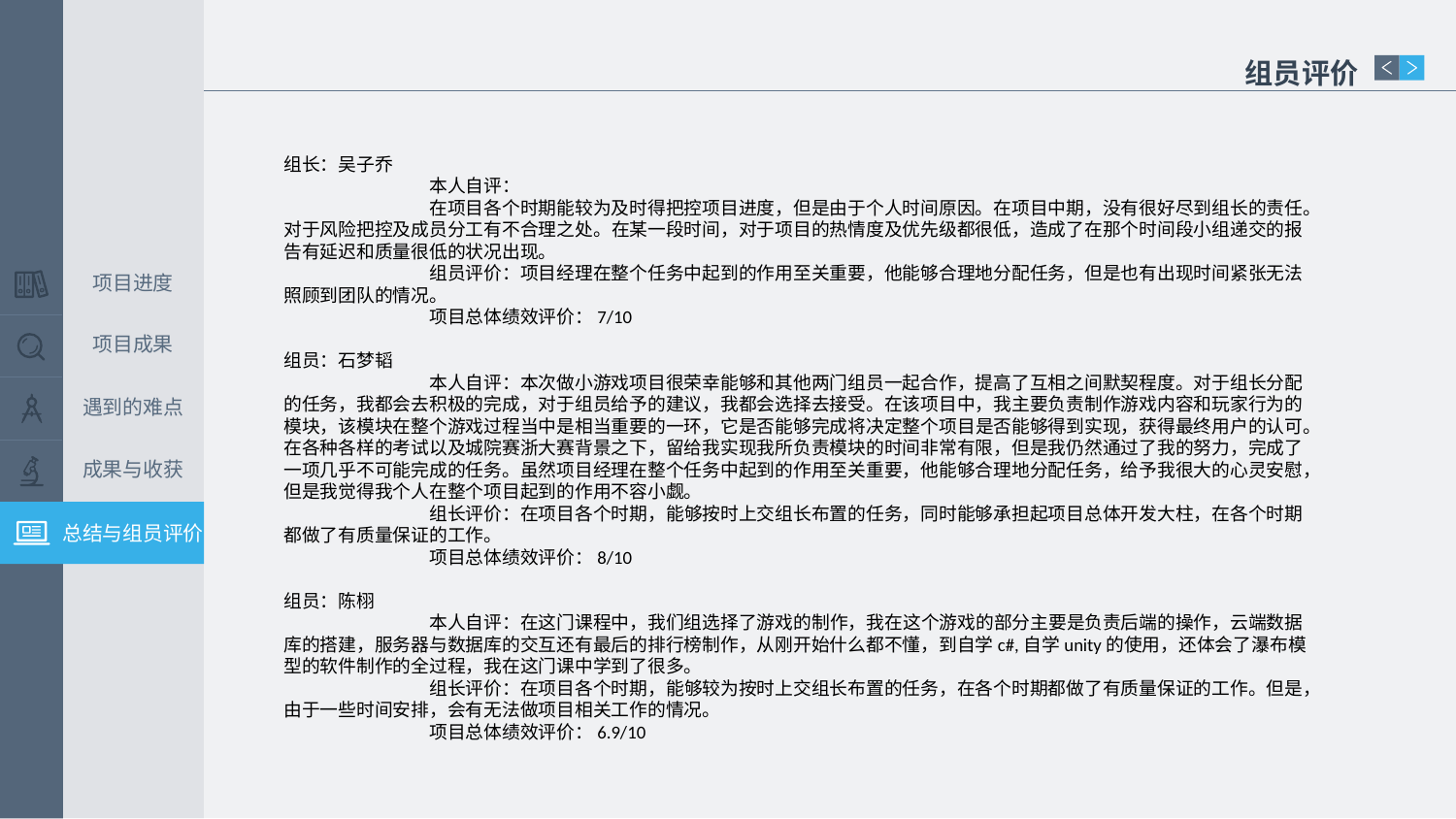

组员评价

组长：吴子乔
	本人自评：
	在项目各个时期能较为及时得把控项目进度，但是由于个人时间原因。在项目中期，没有很好尽到组长的责任。对于风险把控及成员分工有不合理之处。在某一段时间，对于项目的热情度及优先级都很低，造成了在那个时间段小组递交的报告有延迟和质量很低的状况出现。
	组员评价：项目经理在整个任务中起到的作用至关重要，他能够合理地分配任务，但是也有出现时间紧张无法照顾到团队的情况。
	项目总体绩效评价：7/10

组员：石梦韬
	本人自评：本次做小游戏项目很荣幸能够和其他两门组员一起合作，提高了互相之间默契程度。对于组长分配的任务，我都会去积极的完成，对于组员给予的建议，我都会选择去接受。在该项目中，我主要负责制作游戏内容和玩家行为的模块，该模块在整个游戏过程当中是相当重要的一环，它是否能够完成将决定整个项目是否能够得到实现，获得最终用户的认可。在各种各样的考试以及城院赛浙大赛背景之下，留给我实现我所负责模块的时间非常有限，但是我仍然通过了我的努力，完成了一项几乎不可能完成的任务。虽然项目经理在整个任务中起到的作用至关重要，他能够合理地分配任务，给予我很大的心灵安慰，但是我觉得我个人在整个项目起到的作用不容小觑。
	组长评价：在项目各个时期，能够按时上交组长布置的任务，同时能够承担起项目总体开发大柱，在各个时期都做了有质量保证的工作。
	项目总体绩效评价：8/10

组员：陈栩
	本人自评：在这门课程中，我们组选择了游戏的制作，我在这个游戏的部分主要是负责后端的操作，云端数据库的搭建，服务器与数据库的交互还有最后的排行榜制作，从刚开始什么都不懂，到自学c#,自学unity的使用，还体会了瀑布模型的软件制作的全过程，我在这门课中学到了很多。
	组长评价：在项目各个时期，能够较为按时上交组长布置的任务，在各个时期都做了有质量保证的工作。但是，由于一些时间安排，会有无法做项目相关工作的情况。
	项目总体绩效评价：6.9/10

项目进度

项目成果

遇到的难点

成果与收获

总结与组员评价